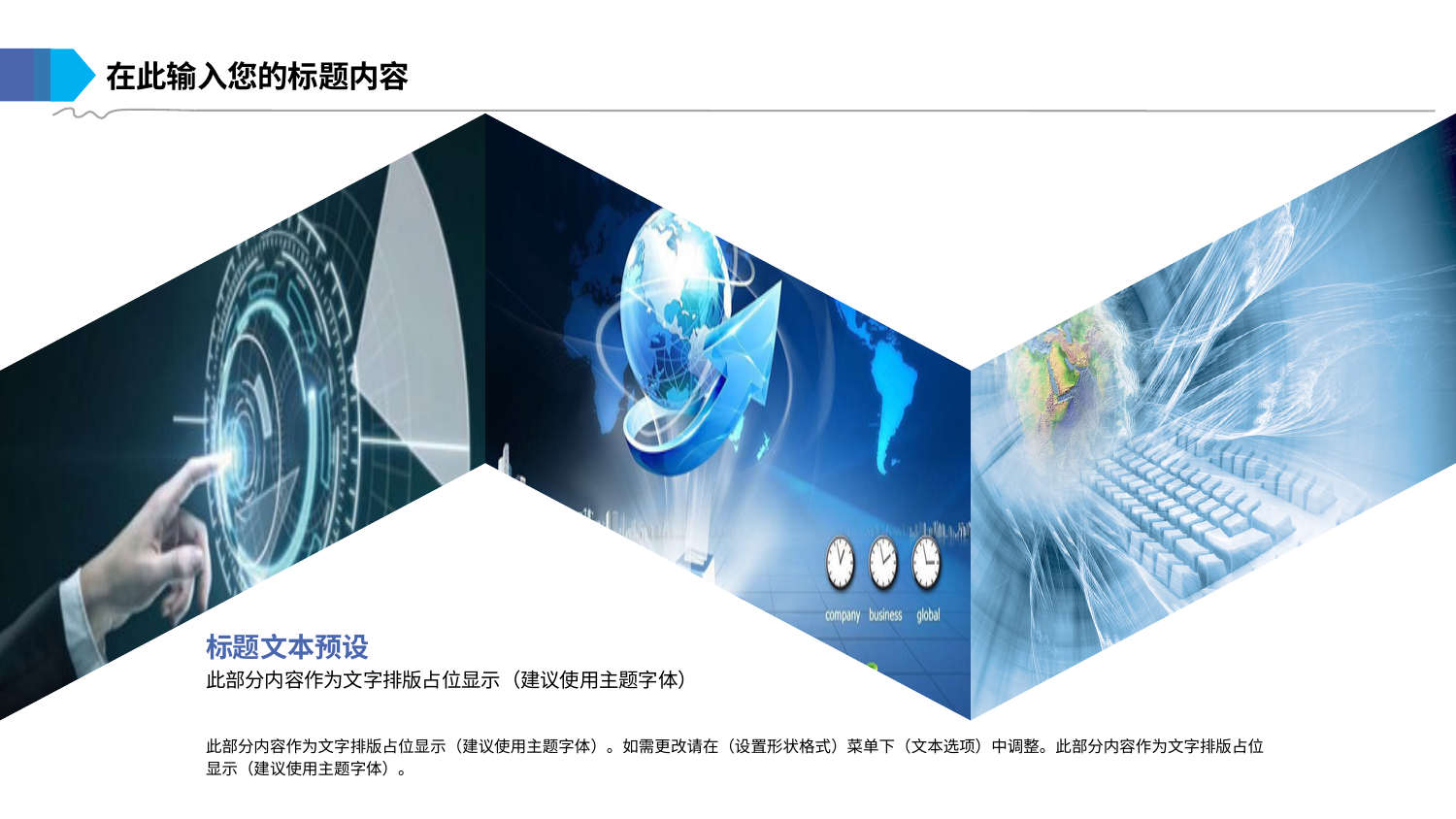

在此输入您的标题内容

标题文本预设
此部分内容作为文字排版占位显示（建议使用主题字体）
此部分内容作为文字排版占位显示（建议使用主题字体）。如需更改请在（设置形状格式）菜单下（文本选项）中调整。此部分内容作为文字排版占位显示（建议使用主题字体）。